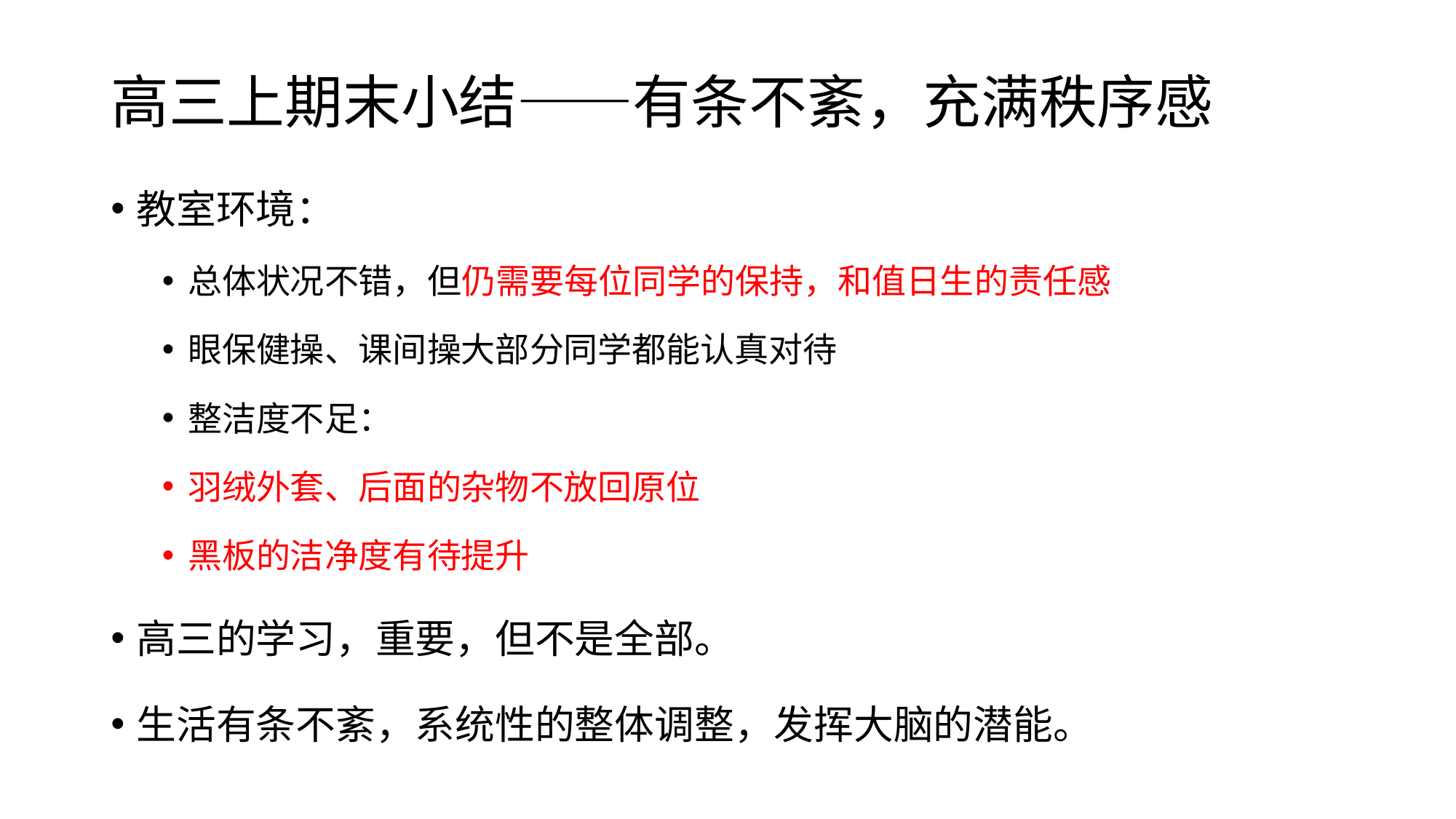

# 高三上期末小结——有条不紊，充满秩序感
教室环境：
总体状况不错，但仍需要每位同学的保持，和值日生的责任感
眼保健操、课间操大部分同学都能认真对待
整洁度不足：
羽绒外套、后面的杂物不放回原位
黑板的洁净度有待提升
高三的学习，重要，但不是全部。
生活有条不紊，系统性的整体调整，发挥大脑的潜能。